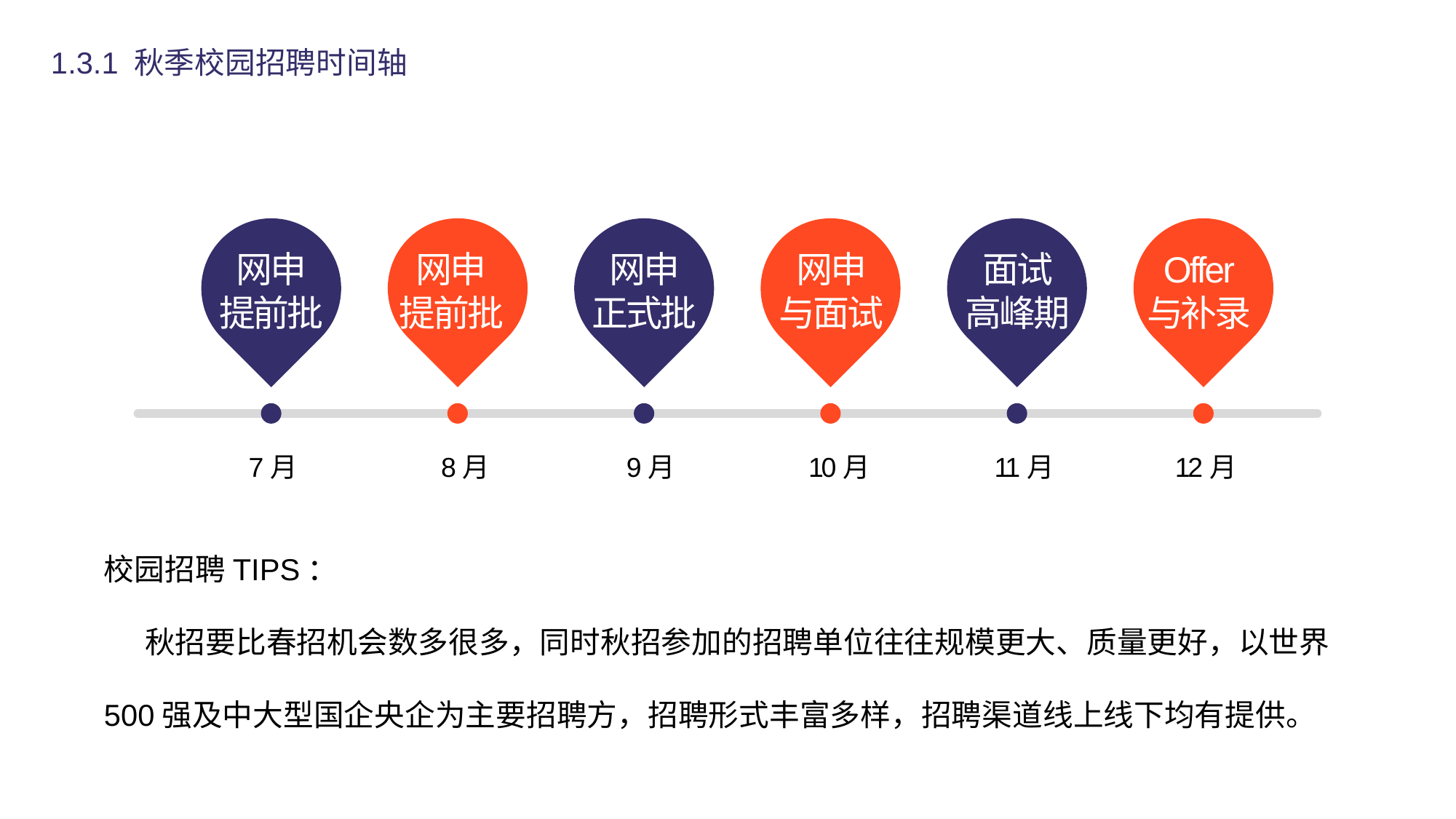

1.3.1 秋季校园招聘时间轴

网申
提前批
网申
提前批
网申
正式批
网申
与面试
面试
高峰期
Offer
与补录

7月
8月
9月
10月
11月
12月
校园招聘TIPS：
     秋招要比春招机会数多很多，同时秋招参加的招聘单位往往规模更大、质量更好，以世界500强及中大型国企央企为主要招聘方，招聘形式丰富多样，招聘渠道线上线下均有提供。